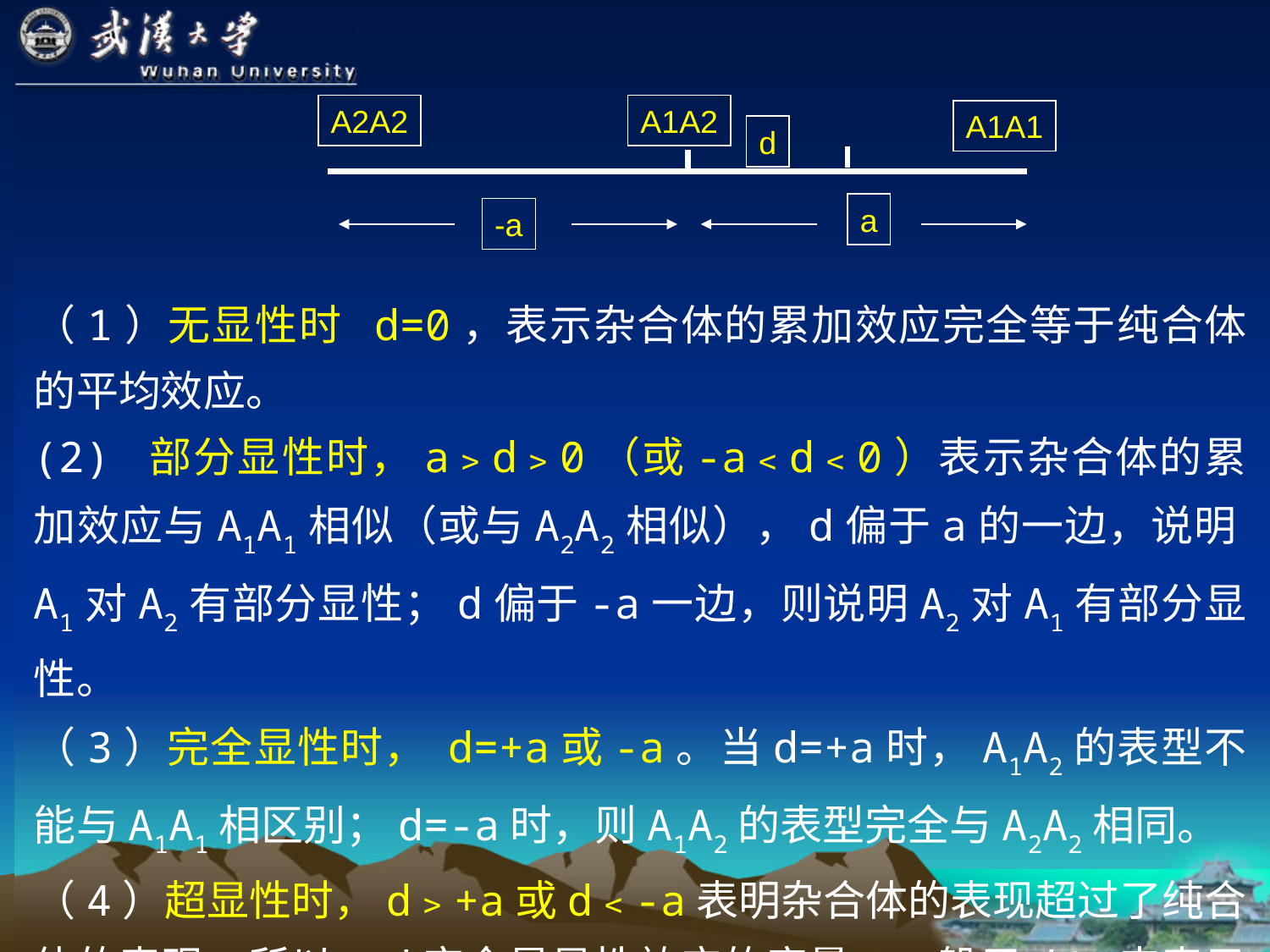

A2A2
A1A2
A1A1
d
a
-a
（1）无显性时  d=0，表示杂合体的累加效应完全等于纯合体的平均效应。
(2) 部分显性时，a﹥d﹥0（或-a﹤d﹤0）表示杂合体的累加效应与A1A1相似（或与A2A2相似），d偏于a的一边，说明A1对A2有部分显性；d偏于-a一边，则说明A2对A1有部分显性。
（3）完全显性时， d=+a或-a。当d=+a时，A1A2的表型不能与A1A1相区别；d=-a时，则A1A2的表型完全与A2A2相同。
（4）超显性时，d﹥+a或d﹤-a表明杂合体的表现超过了纯合体的表现。所以，d完全是显性效应的度量。一般用d/a来表示显性度。完全显性时，显性度d/a=1。